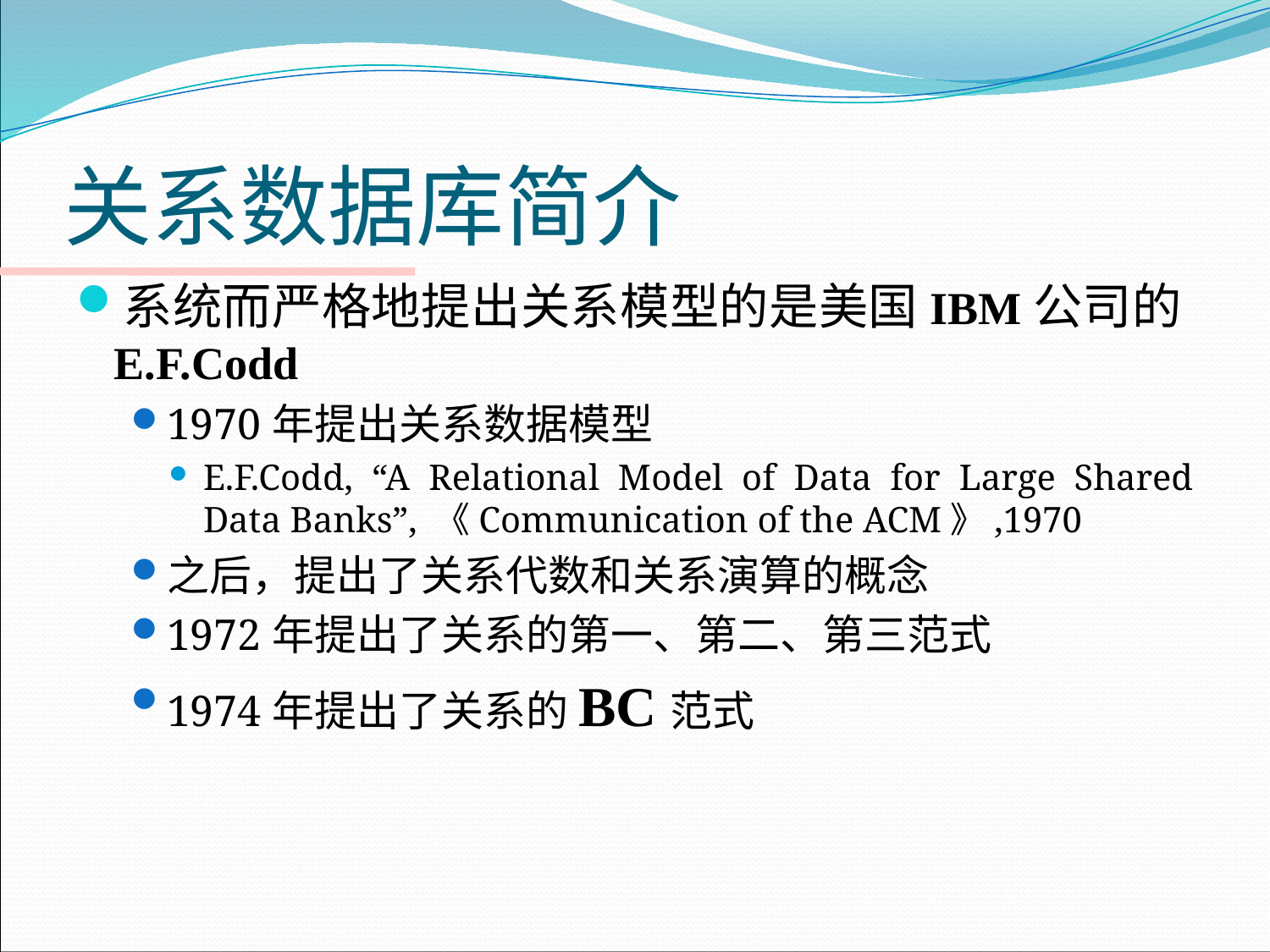

# 关系数据库简介
系统而严格地提出关系模型的是美国IBM公司的E.F.Codd
1970年提出关系数据模型
E.F.Codd, “A Relational Model of Data for Large Shared Data Banks”, 《Communication of the ACM》,1970
之后，提出了关系代数和关系演算的概念
1972年提出了关系的第一、第二、第三范式
1974年提出了关系的BC范式

98